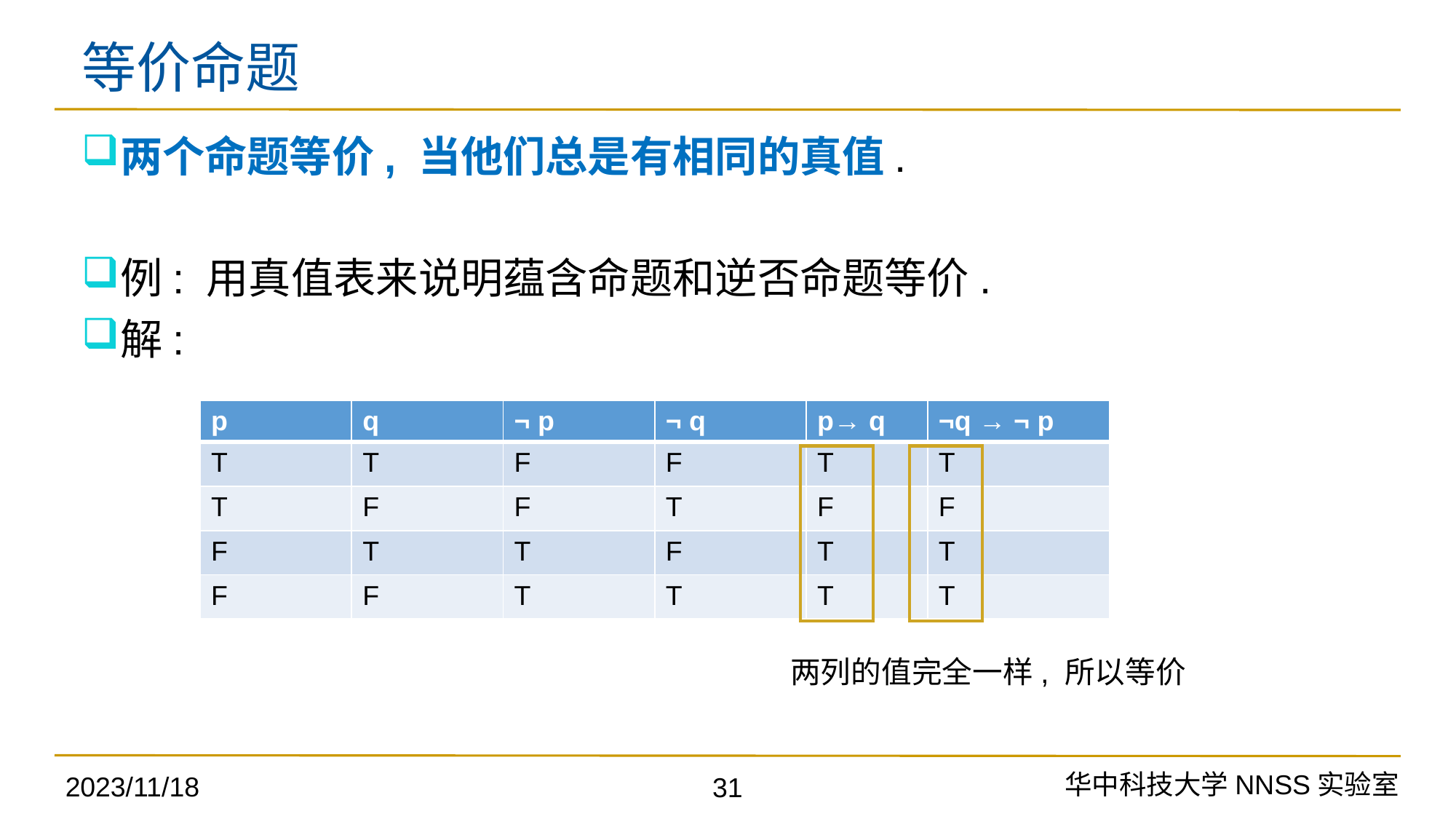

# 等价命题
两个命题等价, 当他们总是有相同的真值.

例: 用真值表来说明蕴含命题和逆否命题等价.
解:
| p | q | ¬ p | ¬ q | p→ q | ¬q → ¬ p |
| --- | --- | --- | --- | --- | --- |
| T | T | F | F | T | T |
| T | F | F | T | F | F |
| F | T | T | F | T | T |
| F | F | T | T | T | T |

两列的值完全一样, 所以等价
华中科技大学NNSS实验室
2023/11/18
31